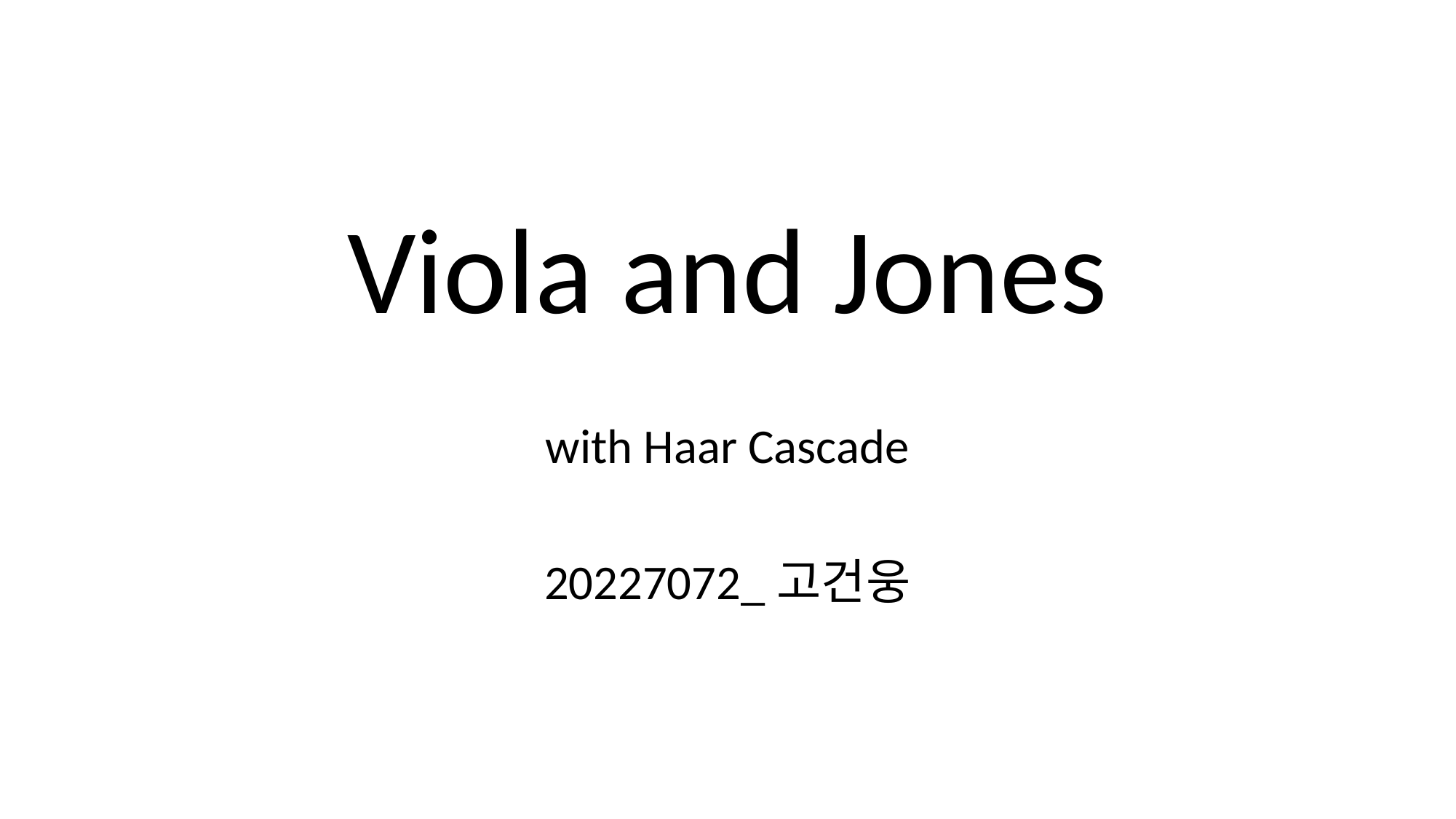

# Viola and Jones
with Haar Cascade

20227072_고건웅